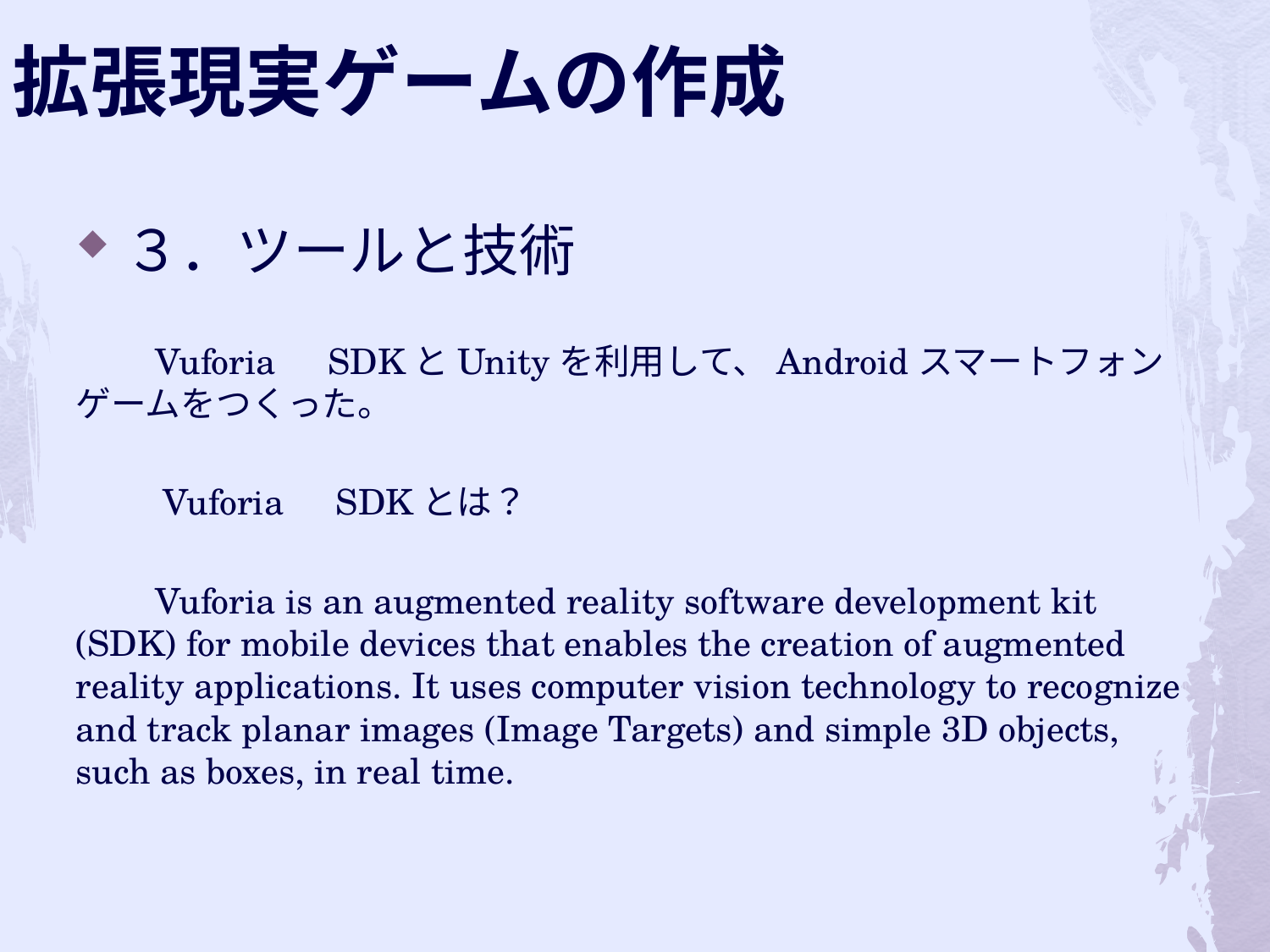

拡張現実ゲームの作成
３．ツールと技術

　　Vuforia　SDKとUnityを利用して、Androidスマートフォンゲームをつくった。

　　 Vuforia　SDKとは？

　　Vuforia is an augmented reality software development kit (SDK) for mobile devices that enables the creation of augmented reality applications. It uses computer vision technology to recognize and track planar images (Image Targets) and simple 3D objects, such as boxes, in real time.